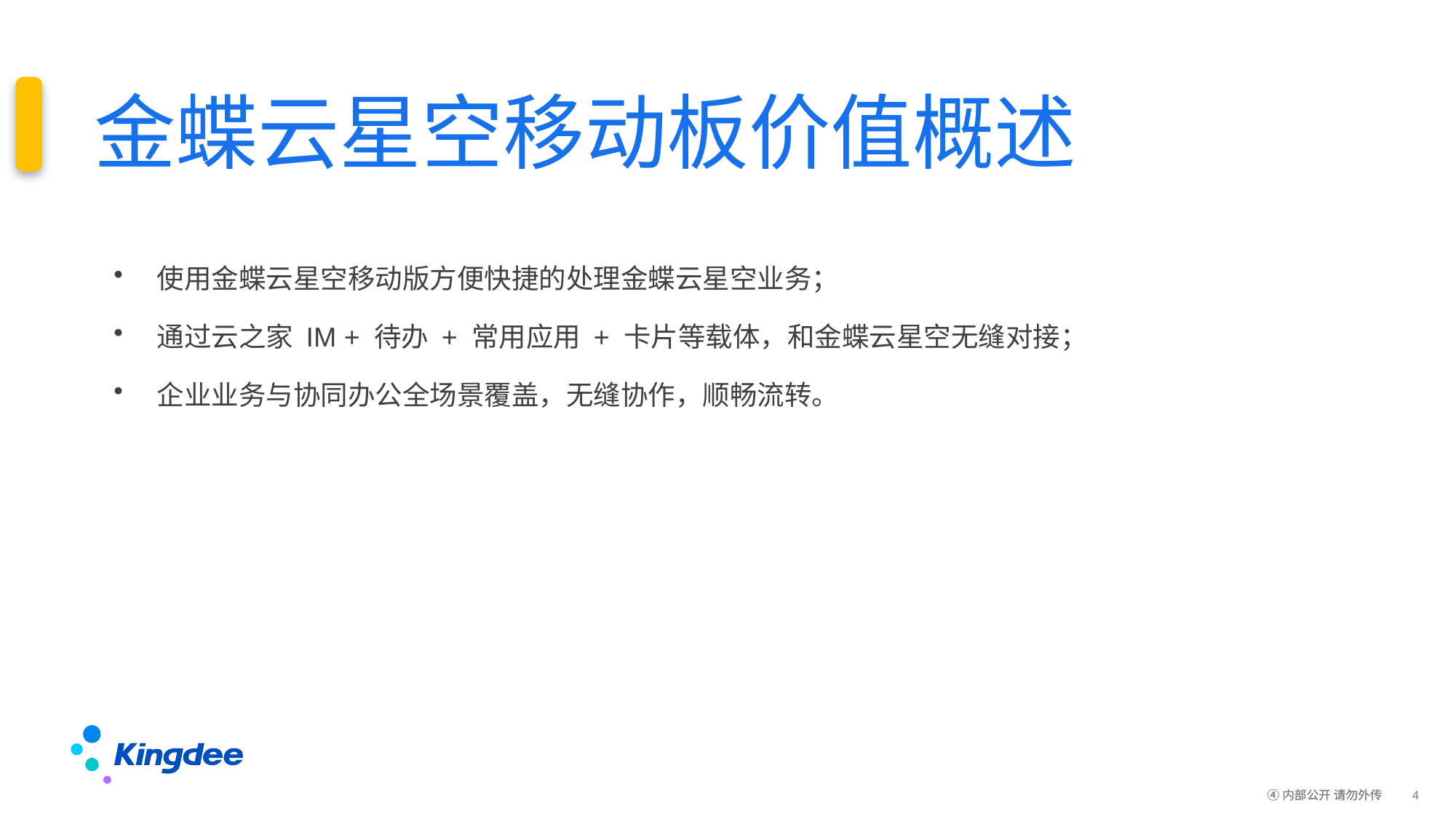

金蝶云星空移动板价值概述

使用金蝶云星空移动版方便快捷的处理金蝶云星空业务；
通过云之家 IM + 待办 + 常用应用 + 卡片等载体，和金蝶云星空无缝对接；
企业业务与协同办公全场景覆盖，无缝协作，顺畅流转。